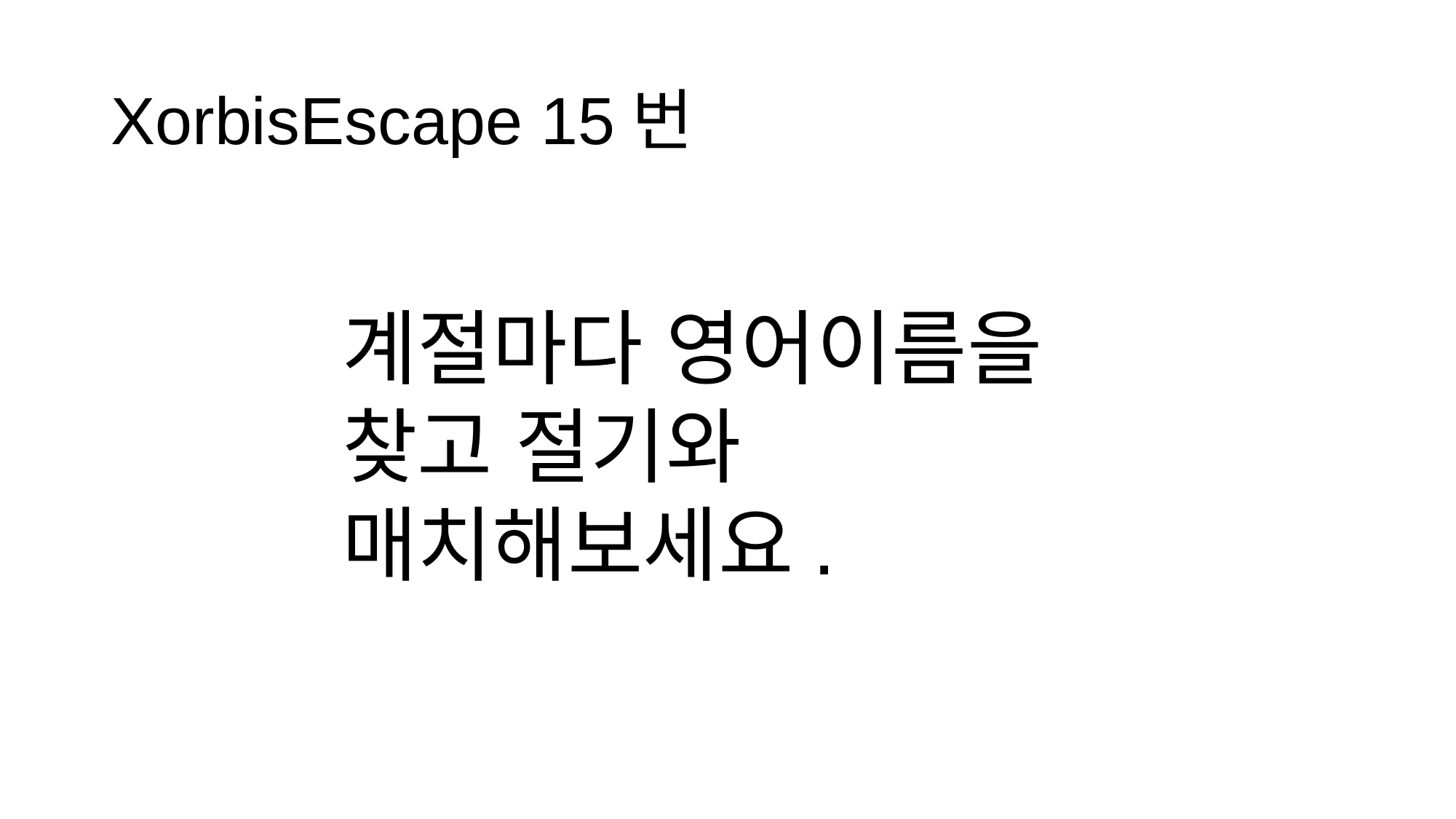

# XorbisEscape 15번
계절마다 영어이름을 찾고 절기와 매치해보세요.